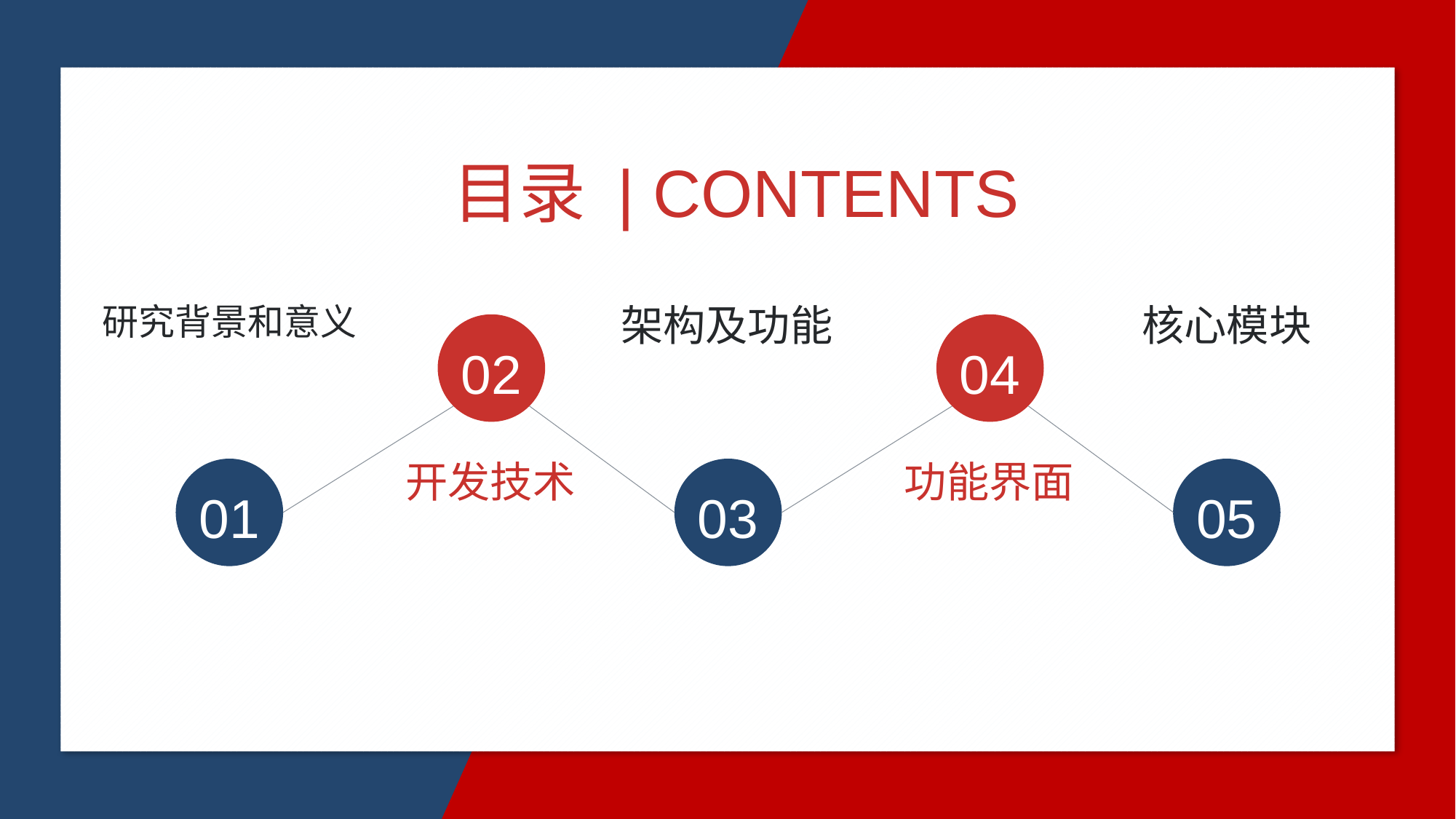

目录 | CONTENTS
研究背景和意义
架构及功能
核心模块
02
04
开发技术
功能界面
01
03
05